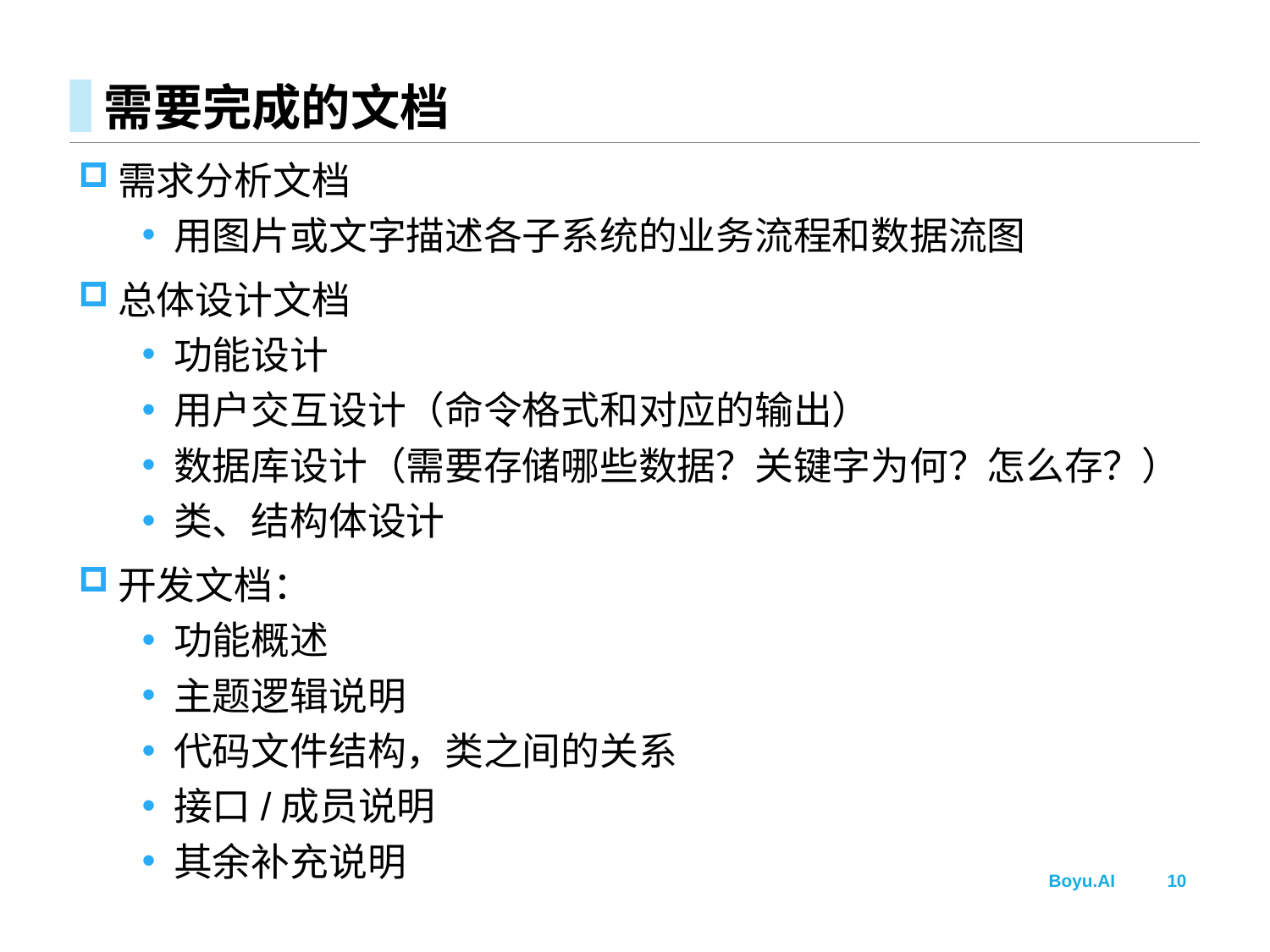

# 需要完成的文档
需求分析文档
用图片或文字描述各子系统的业务流程和数据流图
总体设计文档
功能设计
用户交互设计（命令格式和对应的输出）
数据库设计（需要存储哪些数据？关键字为何？怎么存？）
类、结构体设计
开发文档：
功能概述
主题逻辑说明
代码文件结构，类之间的关系
接口/成员说明
其余补充说明